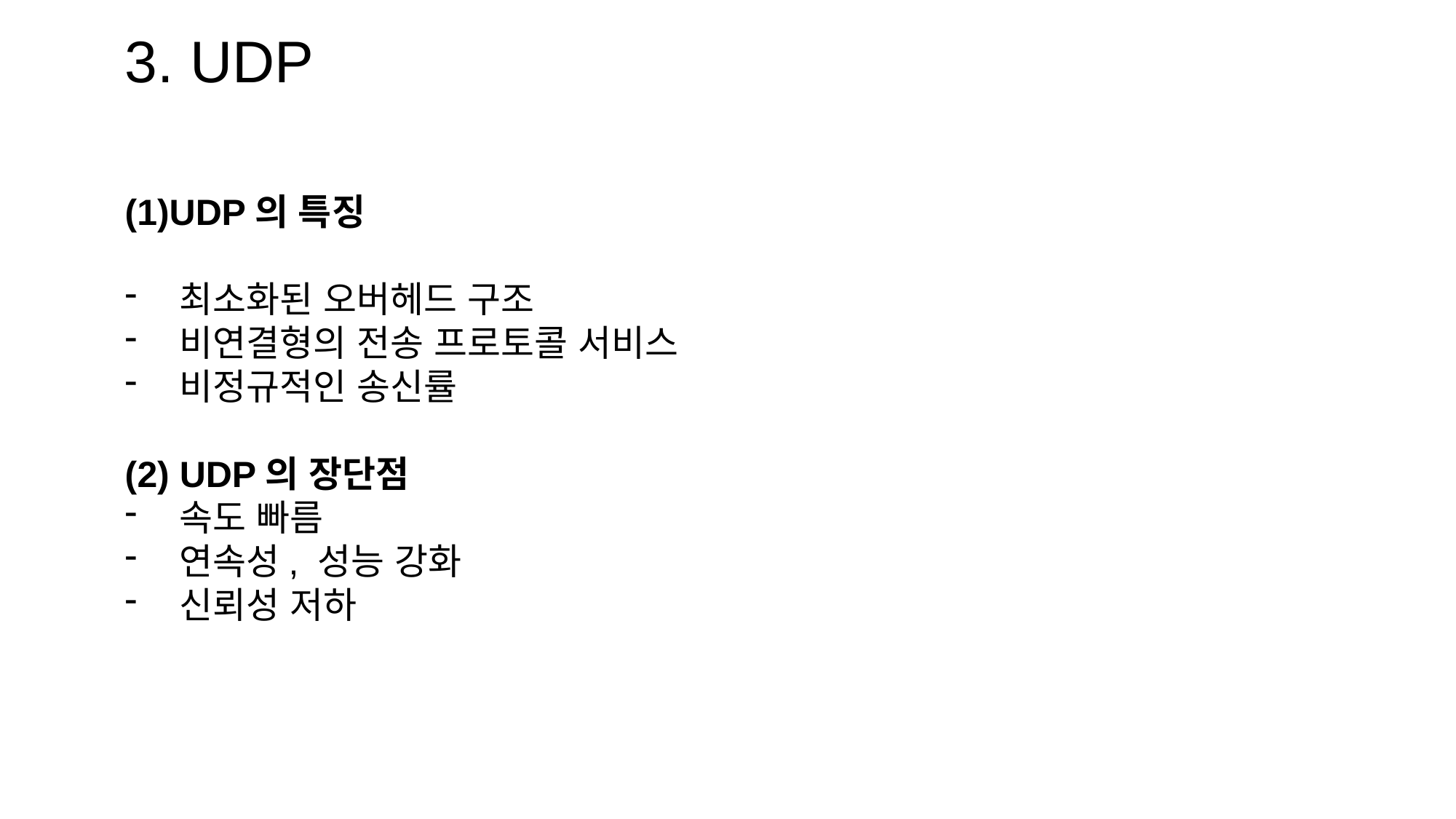

# 3. UDP
UDP의 특징

최소화된 오버헤드 구조
비연결형의 전송 프로토콜 서비스
비정규적인 송신률

(2) UDP의 장단점
속도 빠름
연속성, 성능 강화
신뢰성 저하